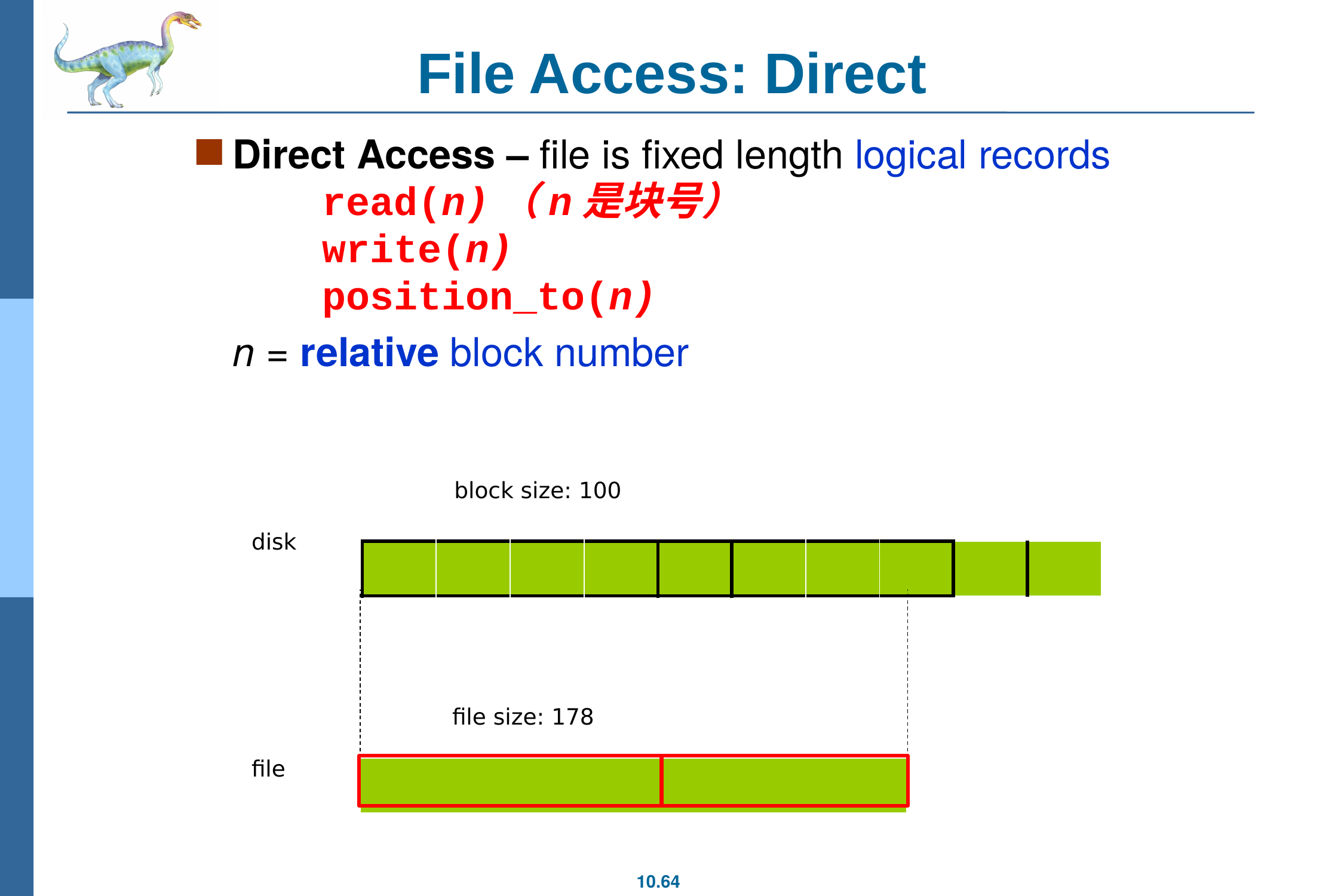

# File Access: Direct
Direct Access – file is fixed length logical records
		read(n)（n是块号）
		write(n)
		position_to(n)
	n = relative block number
block size: 100
disk
|  |  |  |  |  |  |  |  |  |  |
| --- | --- | --- | --- | --- | --- | --- | --- | --- | --- |
file size: 178
file

|  |
| --- |